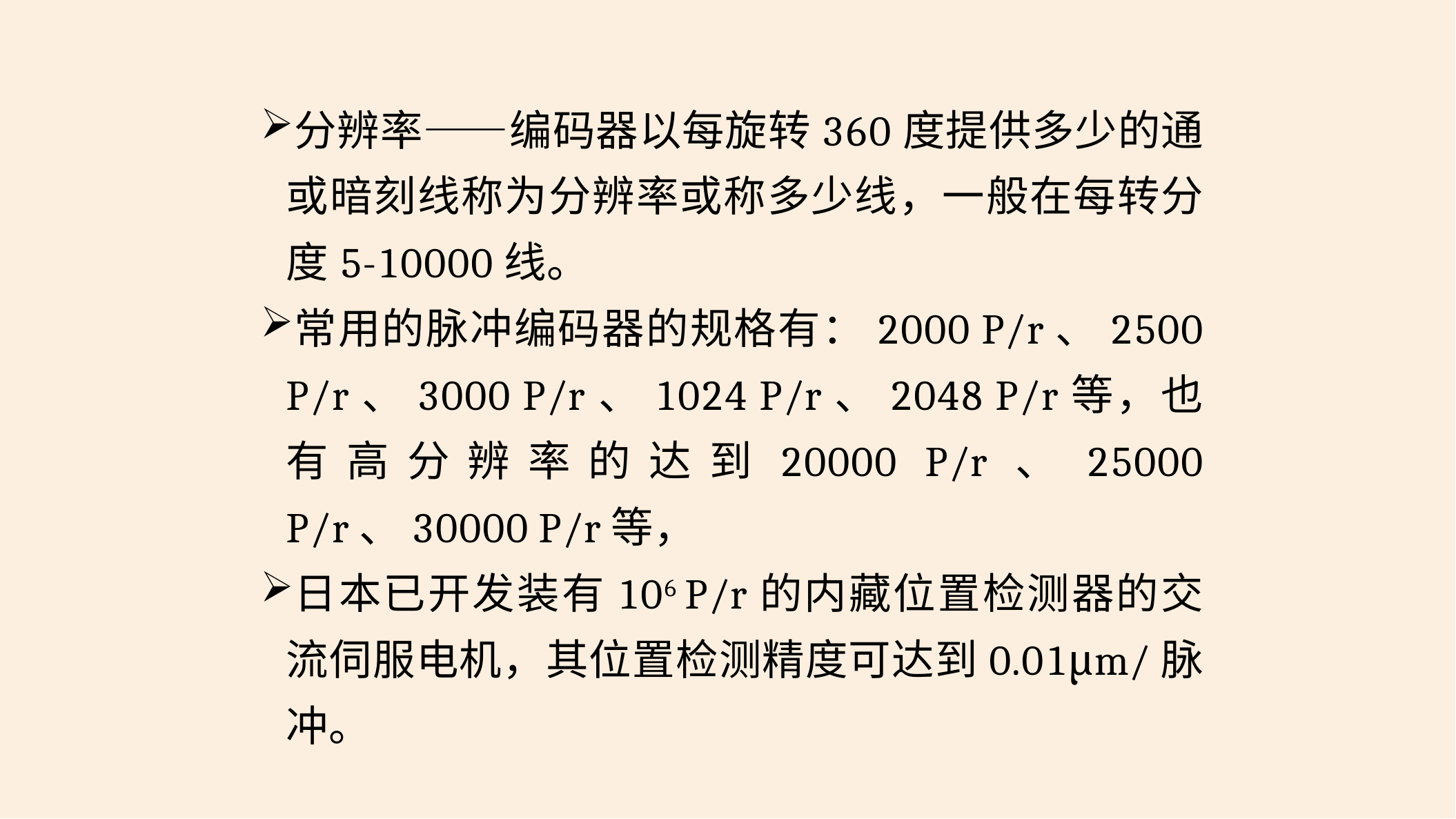

分辨率——编码器以每旋转360度提供多少的通或暗刻线称为分辨率或称多少线，一般在每转分度5-10000线。
常用的脉冲编码器的规格有：2000 P/r、2500 P/r、3000 P/r、1024 P/r、2048 P/r等，也有高分辨率的达到20000 P/r、25000 P/r、30000 P/r等，
日本已开发装有106 P/r的内藏位置检测器的交流伺服电机，其位置检测精度可达到0.01μm/脉冲。